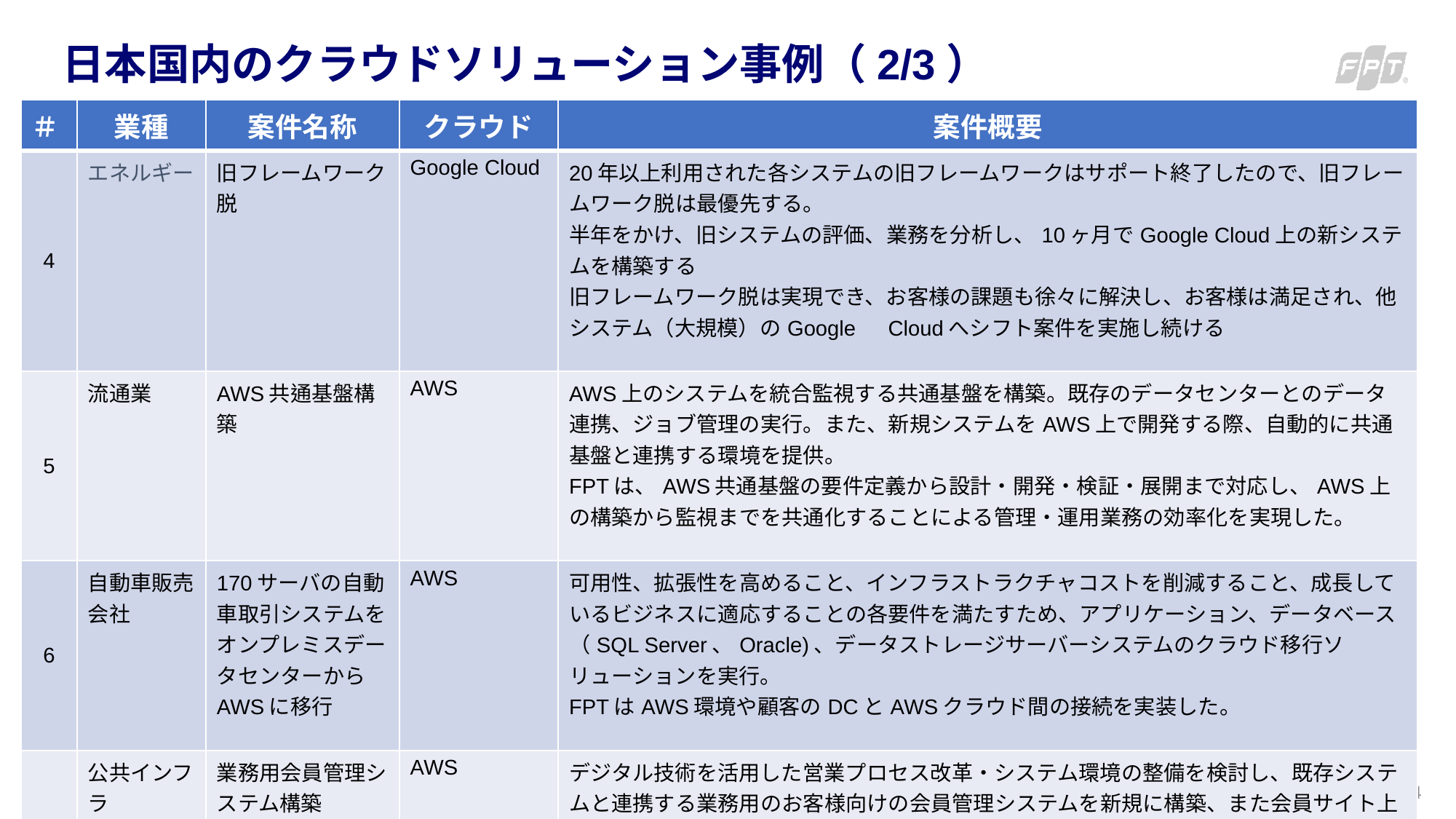

# 日本国内のクラウドソリューション事例（2/3）
| ＃ | 業種 | 案件名称 | クラウド | 案件概要 |
| --- | --- | --- | --- | --- |
| 4 | エネルギー | 旧フレームワーク脱 | Google Cloud | 20年以上利用された各システムの旧フレームワークはサポート終了したので、旧フレームワーク脱は最優先する。 半年をかけ、旧システムの評価、業務を分析し、10ヶ月でGoogle Cloud上の新システムを構築する 旧フレームワーク脱は実現でき、お客様の課題も徐々に解決し、お客様は満足され、他システム（大規模）のGoogle　Cloudへシフト案件を実施し続ける |
| 5 | 流通業 | AWS共通基盤構築 | AWS | AWS上のシステムを統合監視する共通基盤を構築。既存のデータセンターとのデータ連携、ジョブ管理の実行。また、新規システムをAWS上で開発する際、自動的に共通基盤と連携する環境を提供。 FPTは、AWS共通基盤の要件定義から設計・開発・検証・展開まで対応し、AWS上の構築から監視までを共通化することによる管理・運用業務の効率化を実現した。 |
| 6 | 自動車販売会社 | 170サーバの自動車取引システムをオンプレミスデータセンターからAWSに移行 | AWS | 可用性、拡張性を高めること、インフラストラクチャコストを削減すること、成長しているビジネスに適応することの各要件を満たすため、アプリケーション、データベース（SQL Server、Oracle)、データストレージサーバーシステムのクラウド移行ソリューションを実行。 FPTはAWS環境や顧客のDCとAWSクラウド間の接続を実装した。 |
| 7 | 公共インフラ | 業務用会員管理システム構築 | AWS | デジタル技術を活用した営業プロセス改革・システム環境の整備を検討し、既存システムと連携する業務用のお客様向けの会員管理システムを新規に構築、また会員サイト上の活動によりマーケティングを自動化する機能を持たせた。 FPTは、要件分析よりAWS上マイクロサービスアーキテクチャ構築を提案し、業務要件定義を実施、クラウド上の運用・セキュリティ要件を満たすアーキテクチャ提案・設計、開発・検証・展開・運用まで対応した。 |

14
© Copyright FPT  – Level of Confidentiality